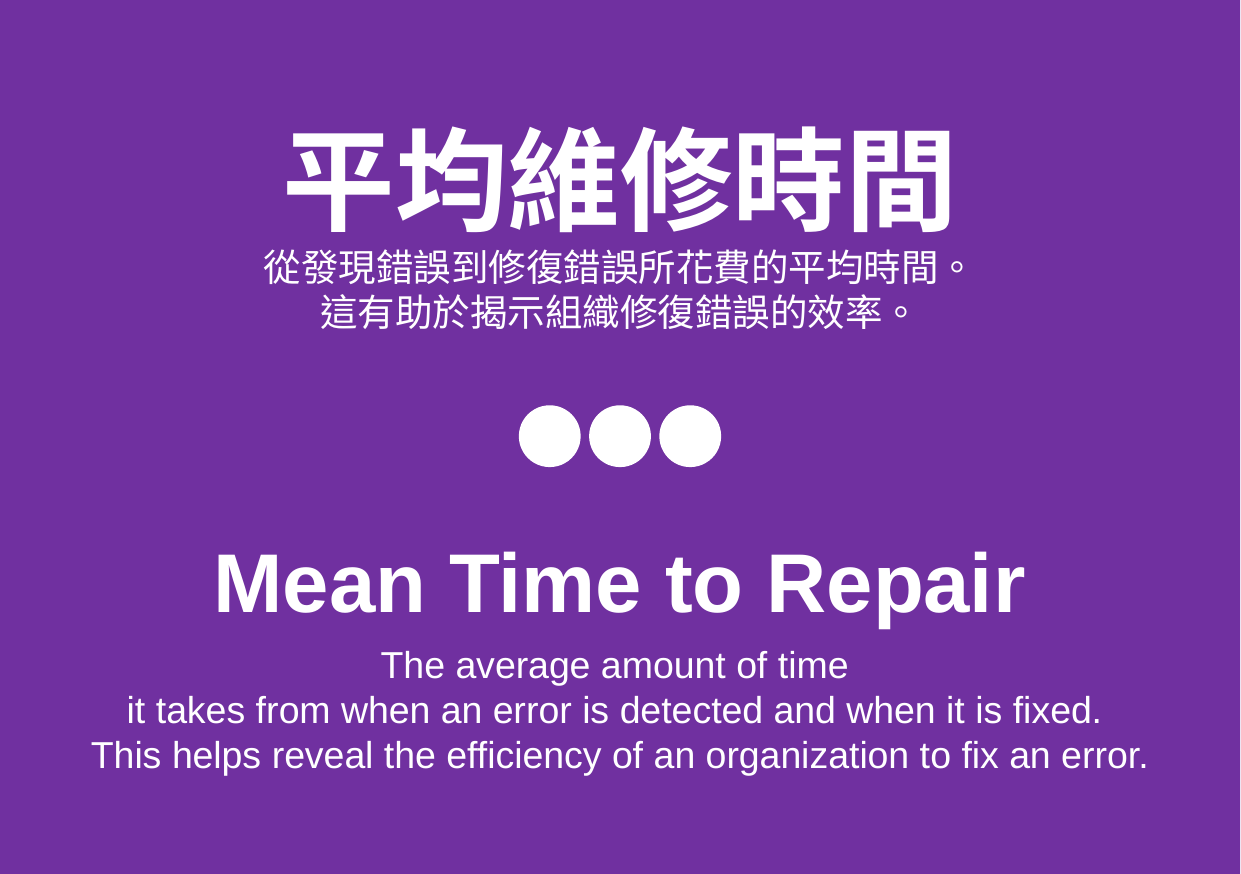

平均維修時間
從發現錯誤到修復錯誤所花費的平均時間。
這有助於揭示組織修復錯誤的效率。

Mean Time to Repair
The average amount of time
it takes from when an error is detected and when it is fixed.
This helps reveal the efficiency of an organization to fix an error.